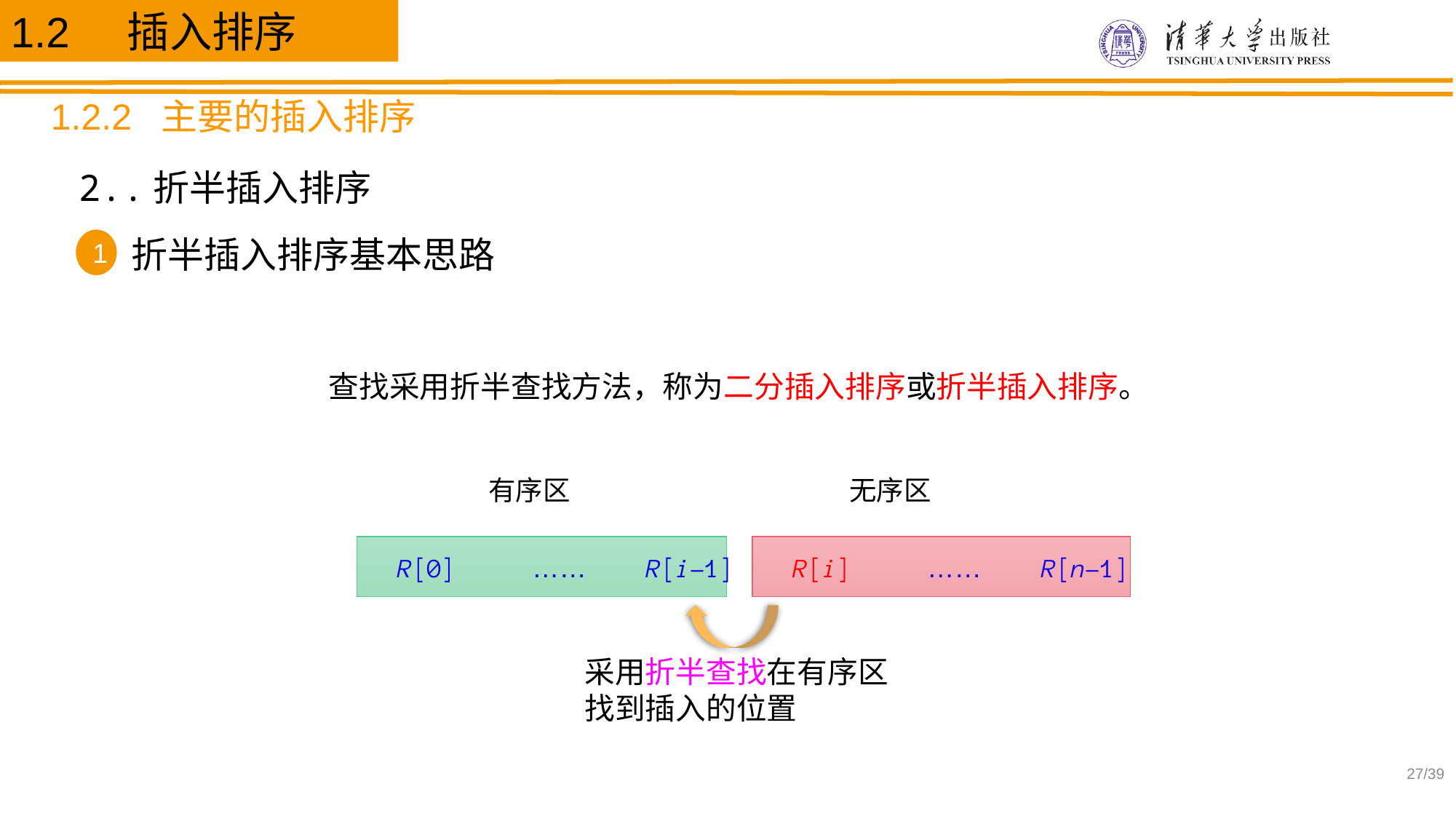

1.2    插入排序
1.2.2  主要的插入排序
2..折半插入排序
 折半插入排序基本思路
1
查找采用折半查找方法，称为二分插入排序或折半插入排序。

有序区
无序区
  R[0]     ……    R[i-1]
  R[i]     ……    R[n-1]

采用折半查找在有序区找到插入的位置
27/39